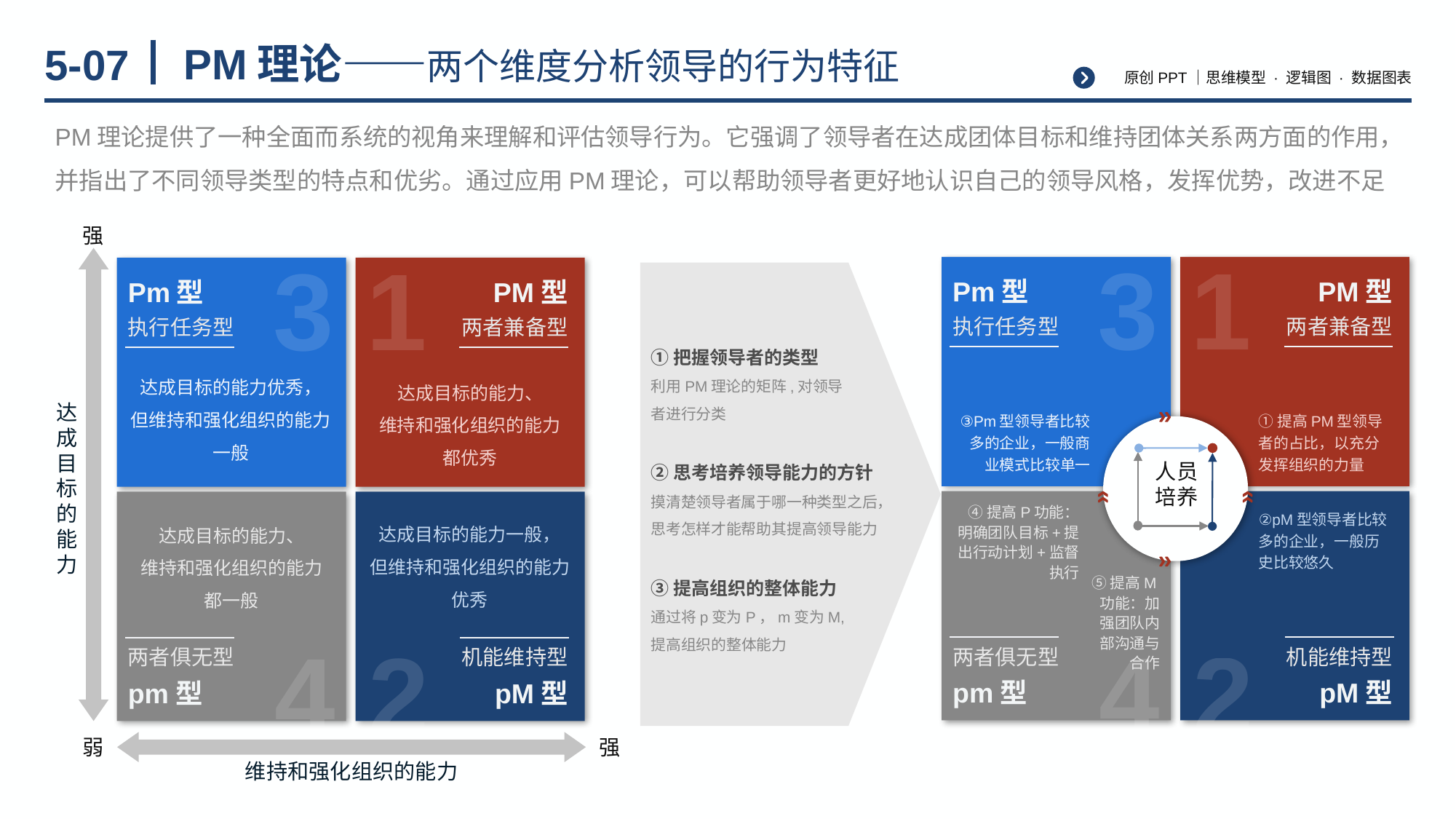

# PM理论——两个维度分析领导的行为特征
5-07
PM理论提供了一种全面而系统的视角来理解和评估领导行为。它强调了领导者在达成团体目标和维持团体关系两方面的作用，并指出了不同领导类型的特点和优劣。通过应用PM理论，可以帮助领导者更好地认识自己的领导风格，发挥优势，改进不足
强
3
1

Pm型
执行任务型
PM型
两者兼备型

4
2
两者俱无型
pm型
机能维持型
pM型

达
成
目
标
的
能
力
达成目标的能力优秀，
但维持和强化组织的能力一般
达成目标的能力、
维持和强化组织的能力
都优秀

达成目标的能力一般，
但维持和强化组织的能力优秀
达成目标的能力、
维持和强化组织的能力
都一般

弱
强
维持和强化组织的能力

3
1

Pm型
PM型
执行任务型
两者兼备型
③Pm型领导者比较多的企业，一般商业模式比较单一
①提高PM型领导者的占比，以充分发挥组织的力量

人员
培养

④提高P功能：明确团队目标+提出行动计划+监督执行
②pM型领导者比较多的企业，一般历史比较悠久

⑤提高M功能：加强团队内部沟通与合作
4
2
两者俱无型
机能维持型
pm型
pM型

①把握领导者的类型
利用PM理论的矩阵,对领导者进行分类
②思考培养领导能力的方针
摸清楚领导者属于哪一种类型之后，思考怎样才能帮助其提高领导能力
③提高组织的整体能力
通过将p变为P，m变为M,提高组织的整体能力